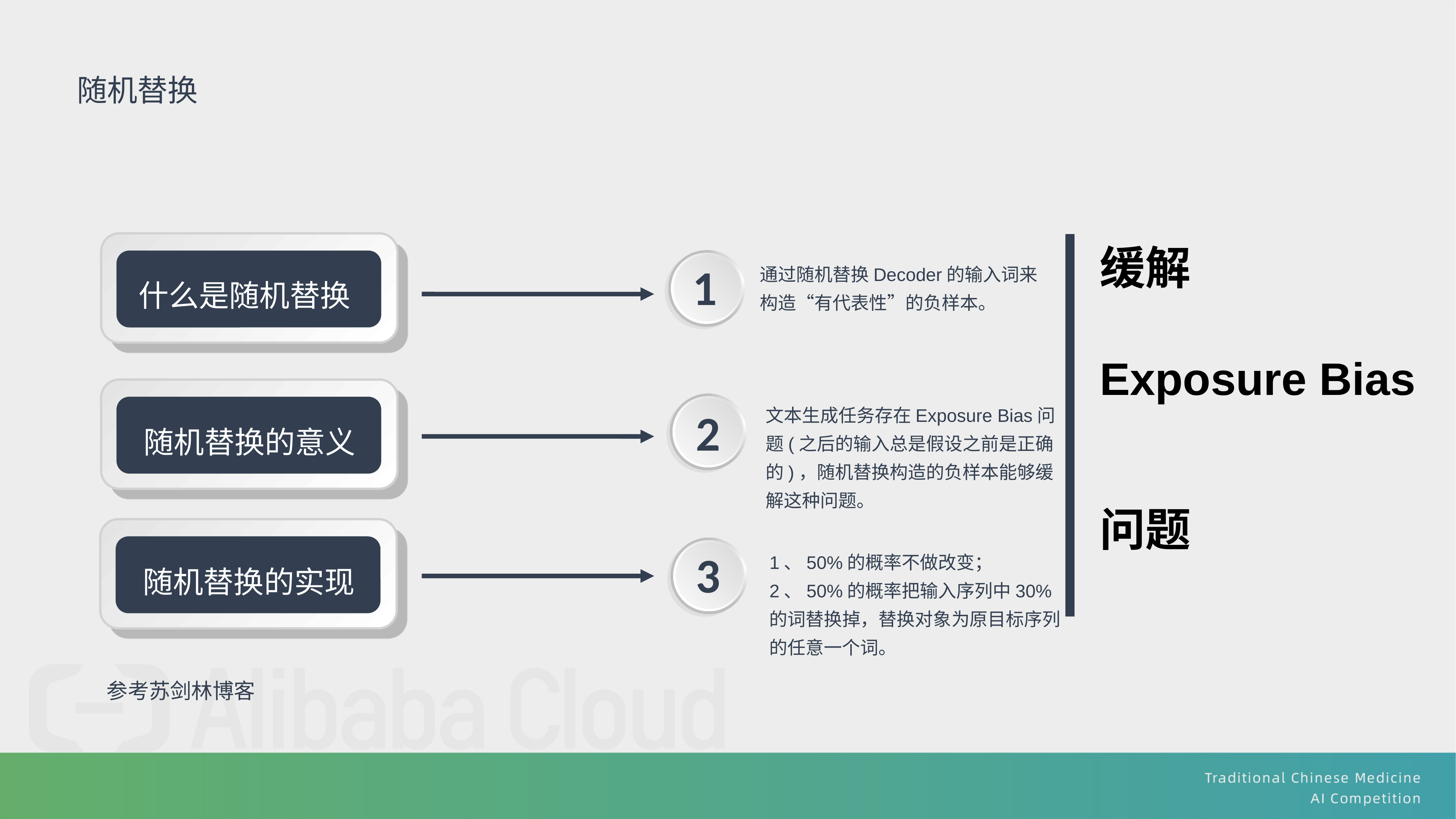

随机替换

缓解

1
通过随机替换Decoder的输入词来构造“有代表性”的负样本。
什么是随机替换

Exposure Bias

文本生成任务存在Exposure Bias问题(之后的输入总是假设之前是正确的)，随机替换构造的负样本能够缓解这种问题。

2
随机替换的意义

问题

3
1、50%的概率不做改变；
2、50%的概率把输入序列中30%的词替换掉，替换对象为原目标序列的任意一个词。
随机替换的实现

参考苏剑林博客